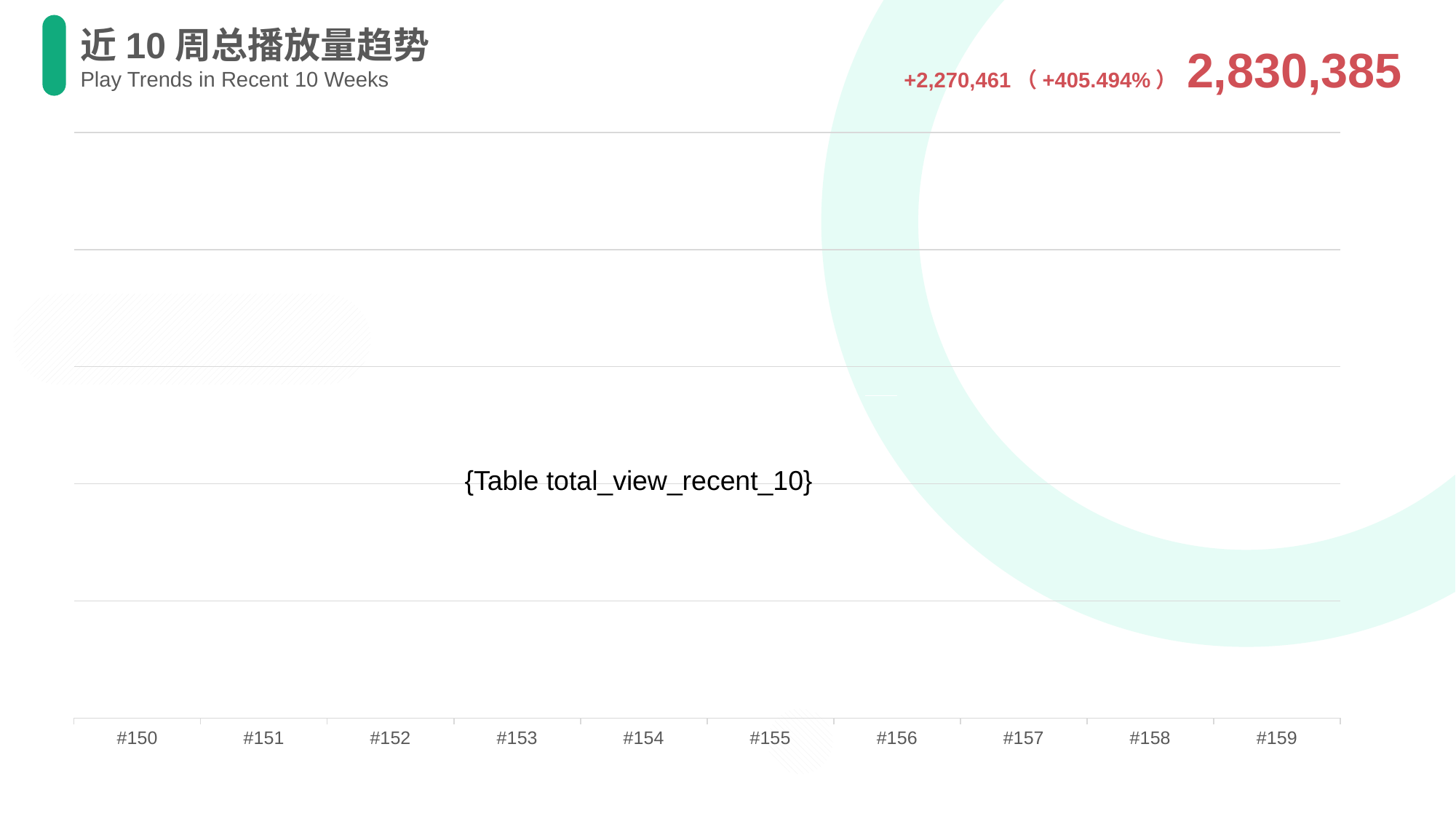

近10周总播放量趋势
Play Trends in Recent 10 Weeks
+2,270,461（+405.494%） 2,830,385

[unsupported chart]

{Table total_view_recent_10}